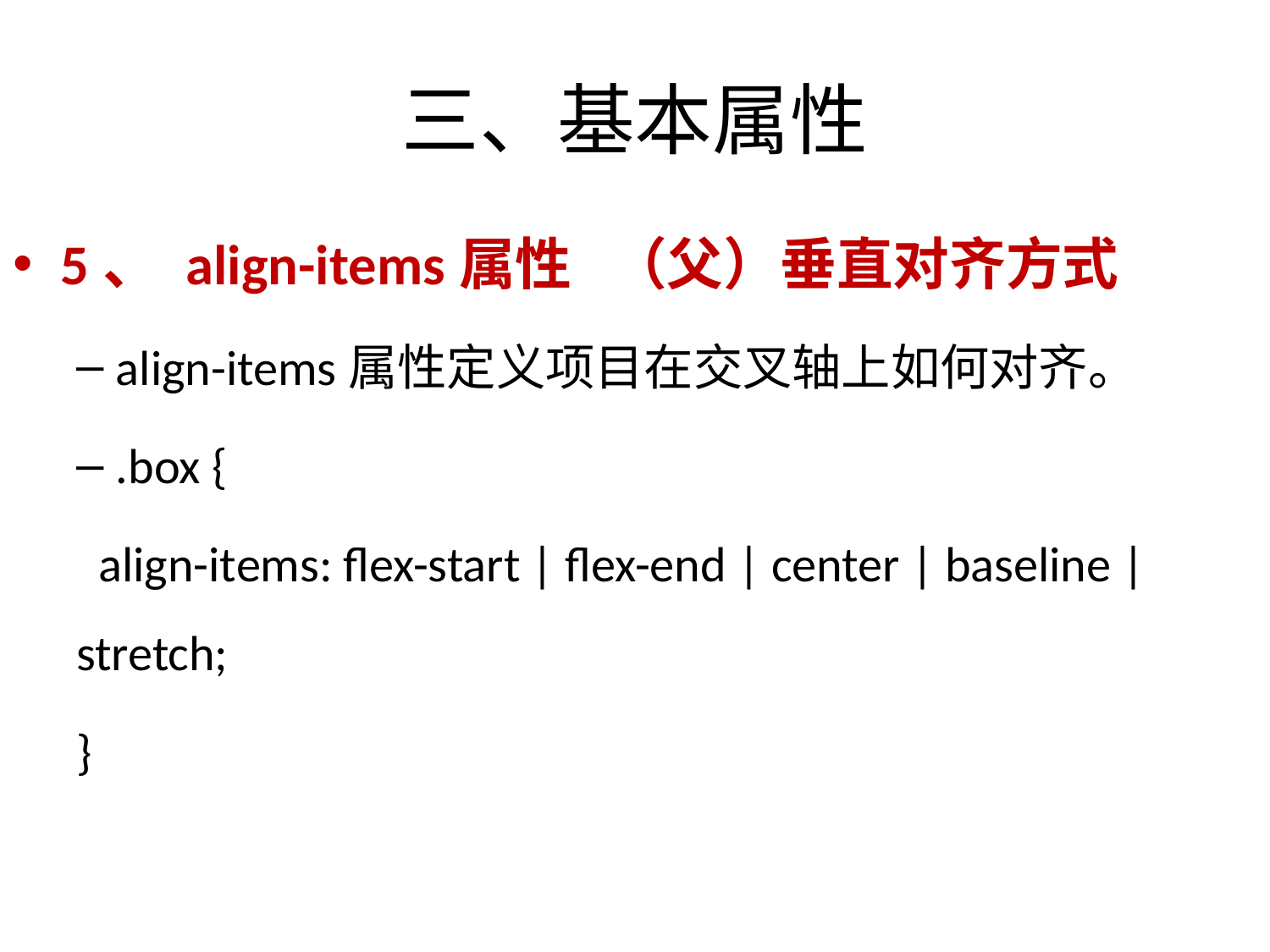

# 三、基本属性
5、 align-items属性   （父）垂直对齐方式
align-items属性定义项目在交叉轴上如何对齐。
.box {
  align-items: flex-start | flex-end | center | baseline | stretch;
}